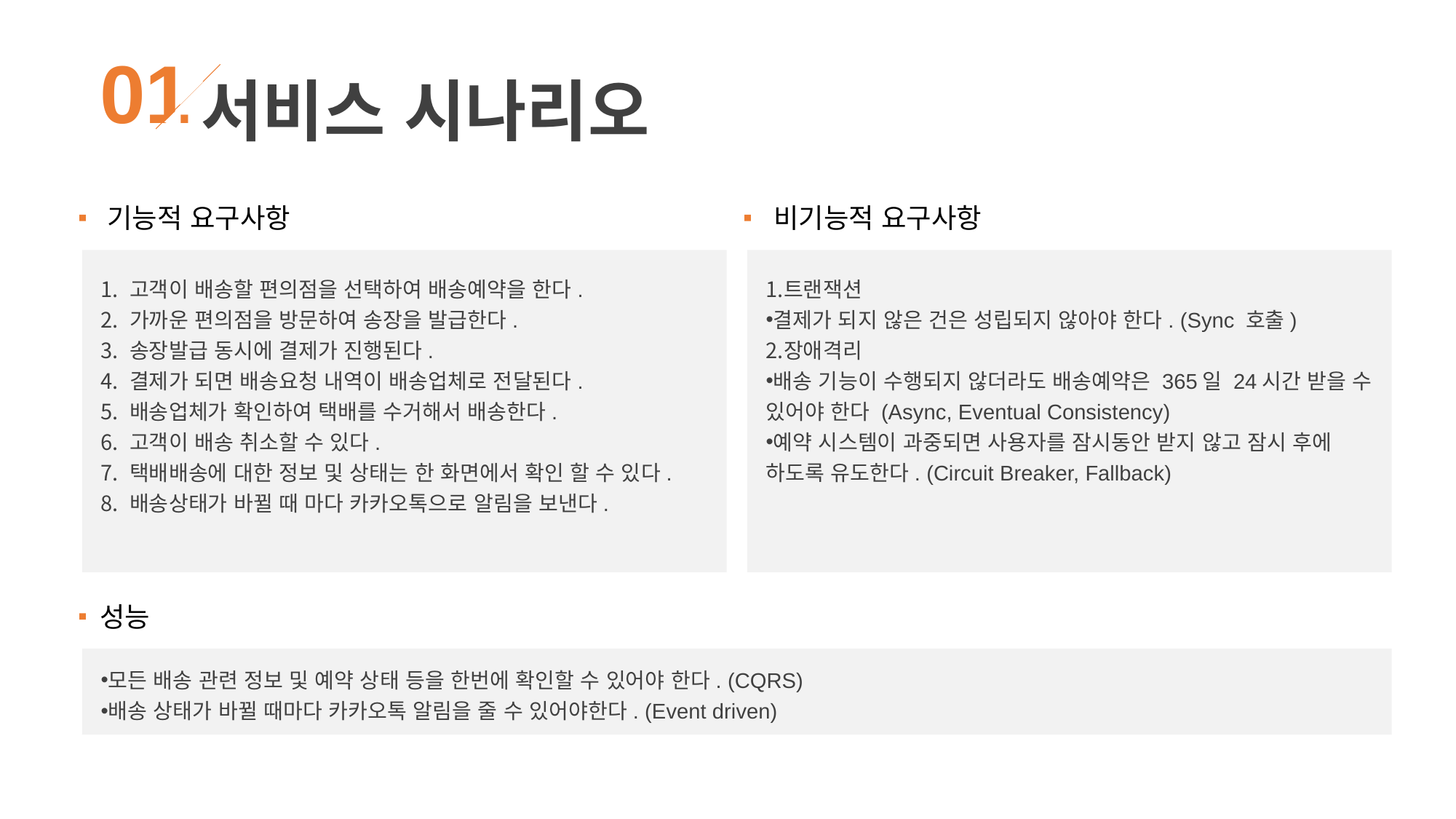

01
서비스 시나리오

기능적 요구사항

 고객이 배송할 편의점을 선택하여 배송예약을 한다.
 가까운 편의점을 방문하여 송장을 발급한다.
 송장발급 동시에 결제가 진행된다.
 결제가 되면 배송요청 내역이 배송업체로 전달된다.
 배송업체가 확인하여 택배를 수거해서 배송한다.
 고객이 배송 취소할 수 있다.
 택배배송에 대한 정보 및 상태는 한 화면에서 확인 할 수 있다.
 배송상태가 바뀔 때 마다 카카오톡으로 알림을 보낸다.
비기능적 요구사항

트랜잭션
결제가 되지 않은 건은 성립되지 않아야 한다. (Sync 호출)
장애격리
배송 기능이 수행되지 않더라도 배송예약은 365일 24시간 받을 수 있어야 한다 (Async, Eventual Consistency)
예약 시스템이 과중되면 사용자를 잠시동안 받지 않고 잠시 후에 하도록 유도한다. (Circuit Breaker, Fallback)
성능

모든 배송 관련 정보 및 예약 상태 등을 한번에 확인할 수 있어야 한다. (CQRS)
배송 상태가 바뀔 때마다 카카오톡 알림을 줄 수 있어야한다. (Event driven)